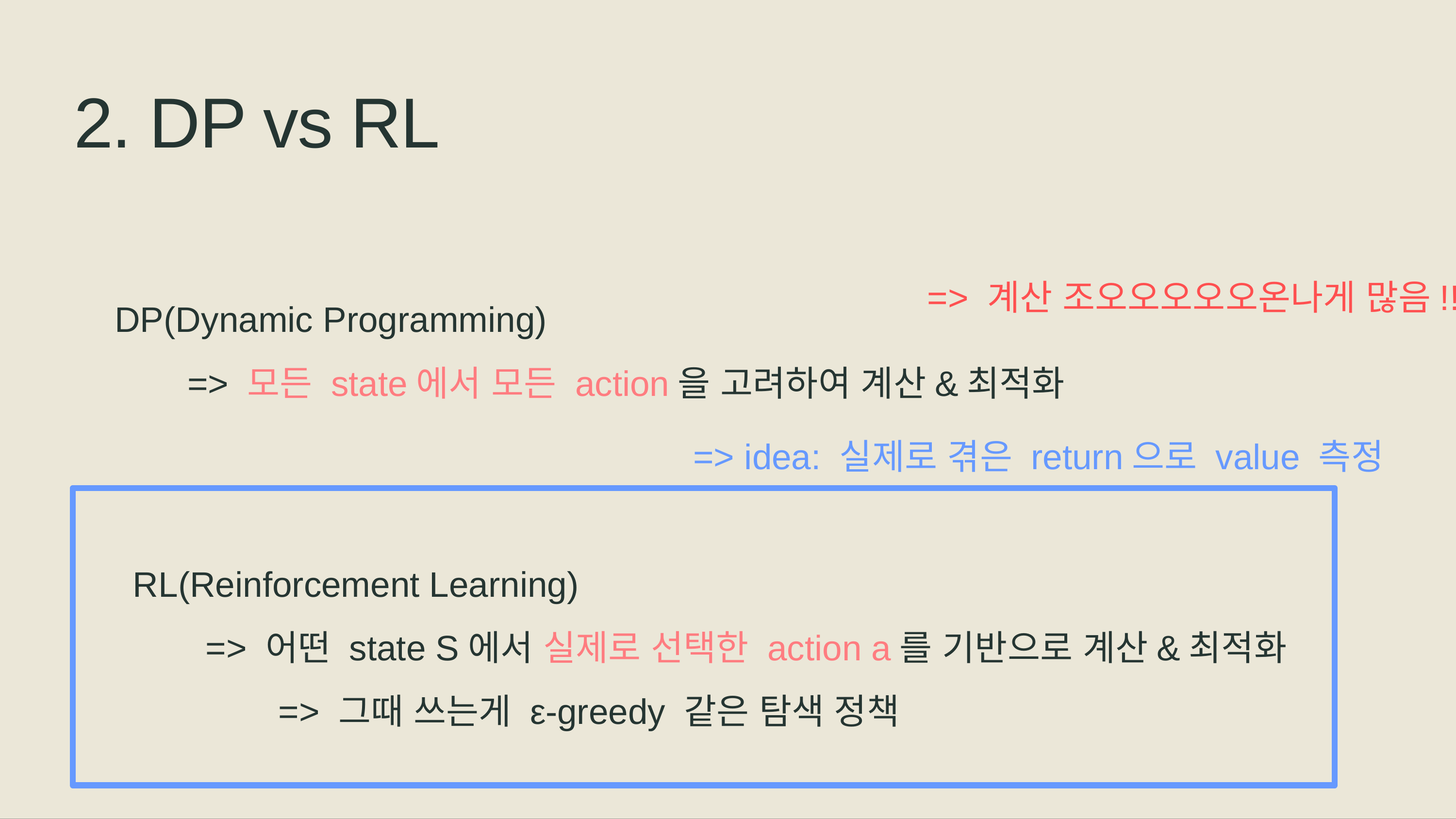

2. DP vs RL
=> 계산 조오오오오오온나게 많음!!!
DP(Dynamic Programming)
	=> 모든 state에서 모든 action을 고려하여 계산&최적화
=> idea: 실제로 겪은 return으로 value 측정

RL(Reinforcement Learning)
	=> 어떤 state S에서 실제로 선택한 action a를 기반으로 계산&최적화
		=> 그때 쓰는게 ε-greedy 같은 탐색 정책